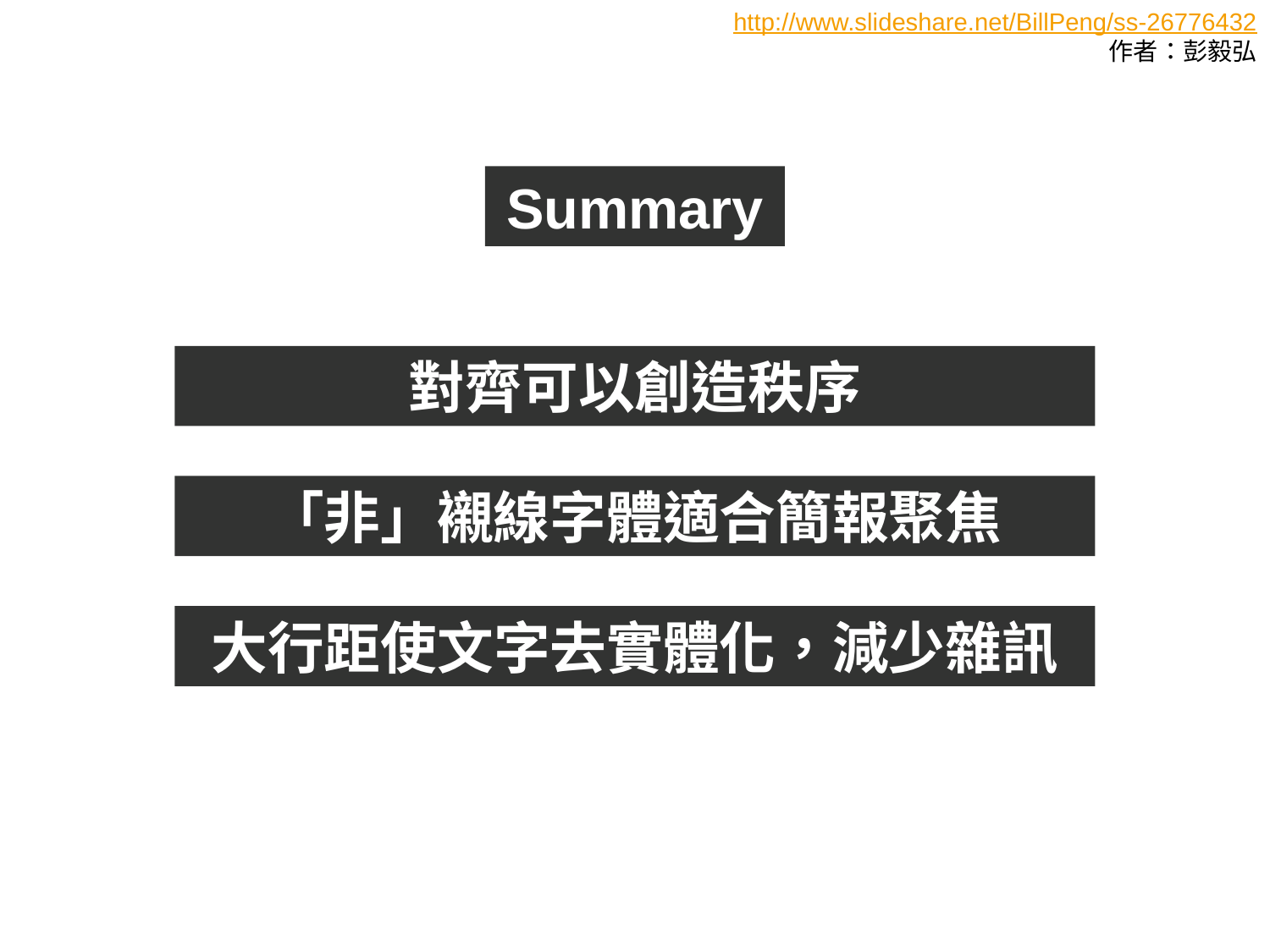

http://www.slideshare.net/BillPeng/ss-26776432
作者：彭毅弘
Summary
對齊可以創造秩序
「非」襯線字體適合簡報聚焦
大行距使文字去實體化，減少雜訊